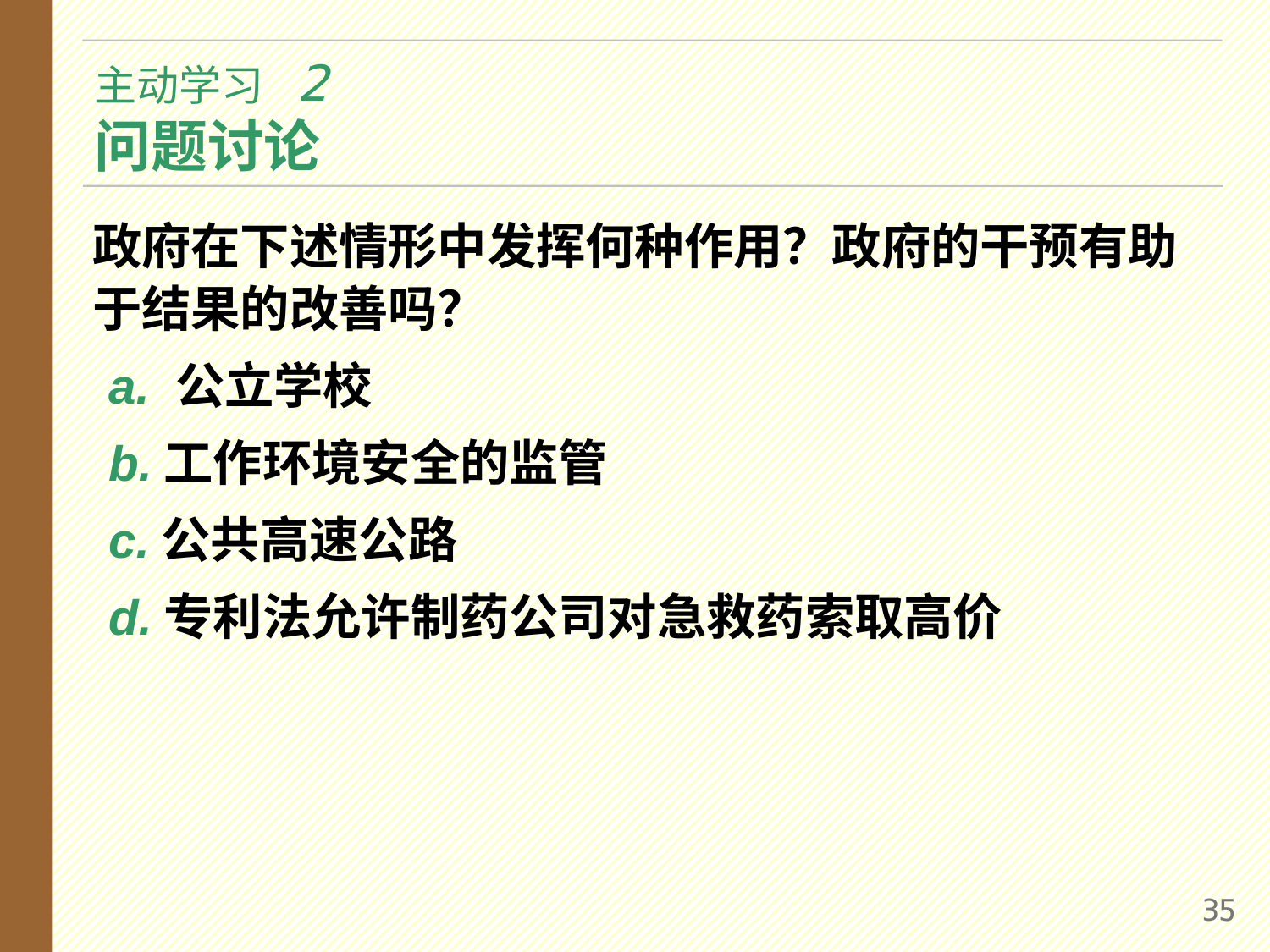

# 主动学习  2 问题讨论
政府在下述情形中发挥何种作用？政府的干预有助于结果的改善吗？
a. 公立学校
b.工作环境安全的监管
c.公共高速公路
d.专利法允许制药公司对急救药索取高价
35